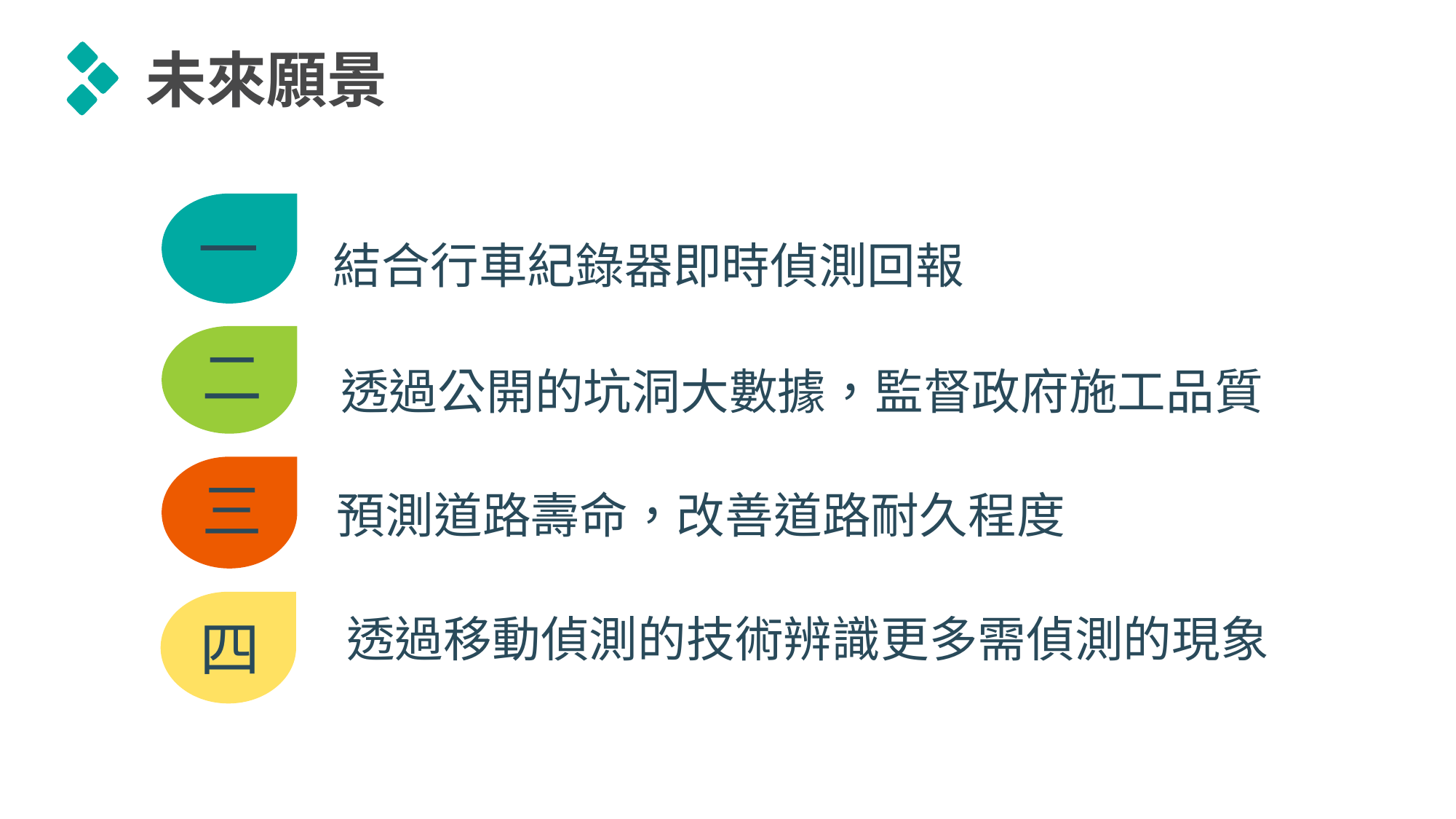

未來願景

一
結合行車紀錄器即時偵測回報

二
透過公開的坑洞大數據，監督政府施工品質

三
預測道路壽命，改善道路耐久程度

四
透過移動偵測的技術辨識更多需偵測的現象
勤奋务实